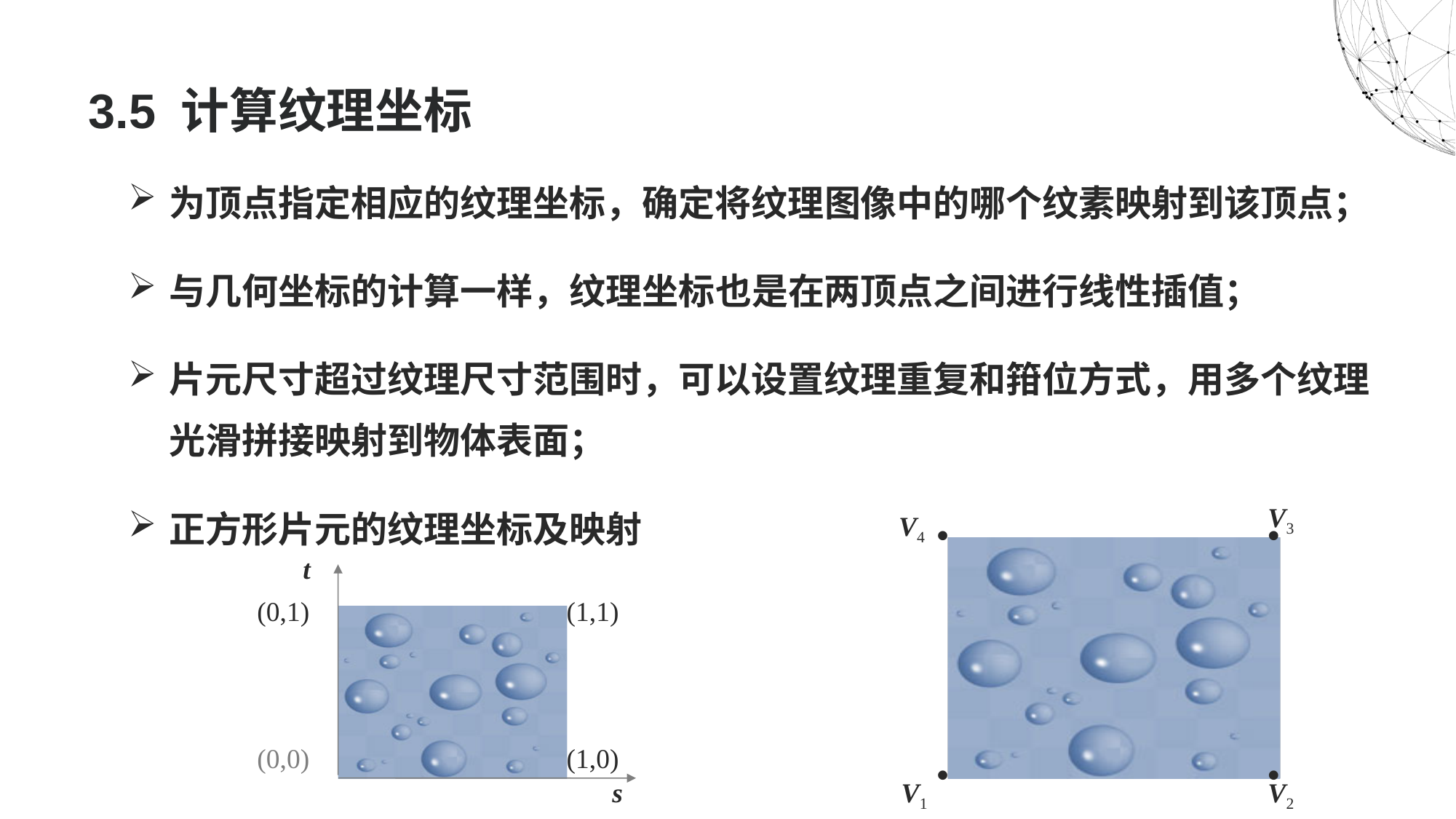

# 3.5 计算纹理坐标
为顶点指定相应的纹理坐标，确定将纹理图像中的哪个纹素映射到该顶点；
与几何坐标的计算一样，纹理坐标也是在两顶点之间进行线性插值；
片元尺寸超过纹理尺寸范围时，可以设置纹理重复和箝位方式，用多个纹理光滑拼接映射到物体表面；
正方形片元的纹理坐标及映射

V3
•
V4
•

t

(0,1)
(1,1)

(0,0)
(1,0)
•
V1
•
V2
s